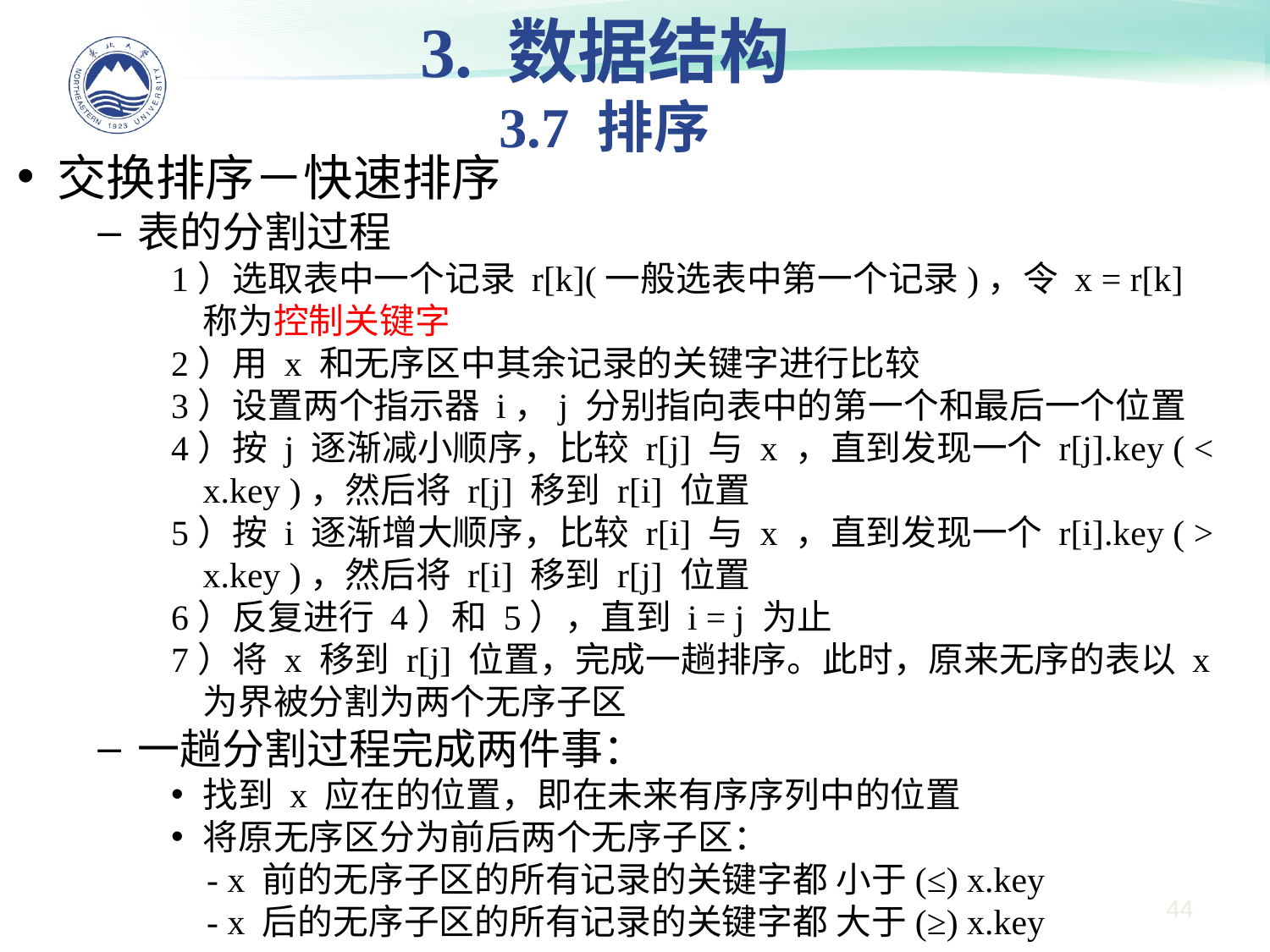

3. 数据结构
3.7 排序
交换排序－快速排序
表的分割过程
1）选取表中一个记录 r[k](一般选表中第一个记录)，令 x = r[k] 称为控制关键字
2）用 x 和无序区中其余记录的关键字进行比较
3）设置两个指示器 i，j 分别指向表中的第一个和最后一个位置
4）按 j 逐渐减小顺序，比较 r[j] 与 x ，直到发现一个 r[j].key ( < x.key )，然后将 r[j] 移到 r[i] 位置
5）按 i 逐渐增大顺序，比较 r[i] 与 x ，直到发现一个 r[i].key ( > x.key )，然后将 r[i] 移到 r[j] 位置
6）反复进行 4）和 5），直到 i = j 为止
7）将 x 移到 r[j] 位置，完成一趟排序。此时，原来无序的表以 x 为界被分割为两个无序子区
一趟分割过程完成两件事：
找到 x 应在的位置，即在未来有序序列中的位置
将原无序区分为前后两个无序子区：
    - x 前的无序子区的所有记录的关键字都 小于(≤) x.key
    - x 后的无序子区的所有记录的关键字都 大于(≥) x.key

44